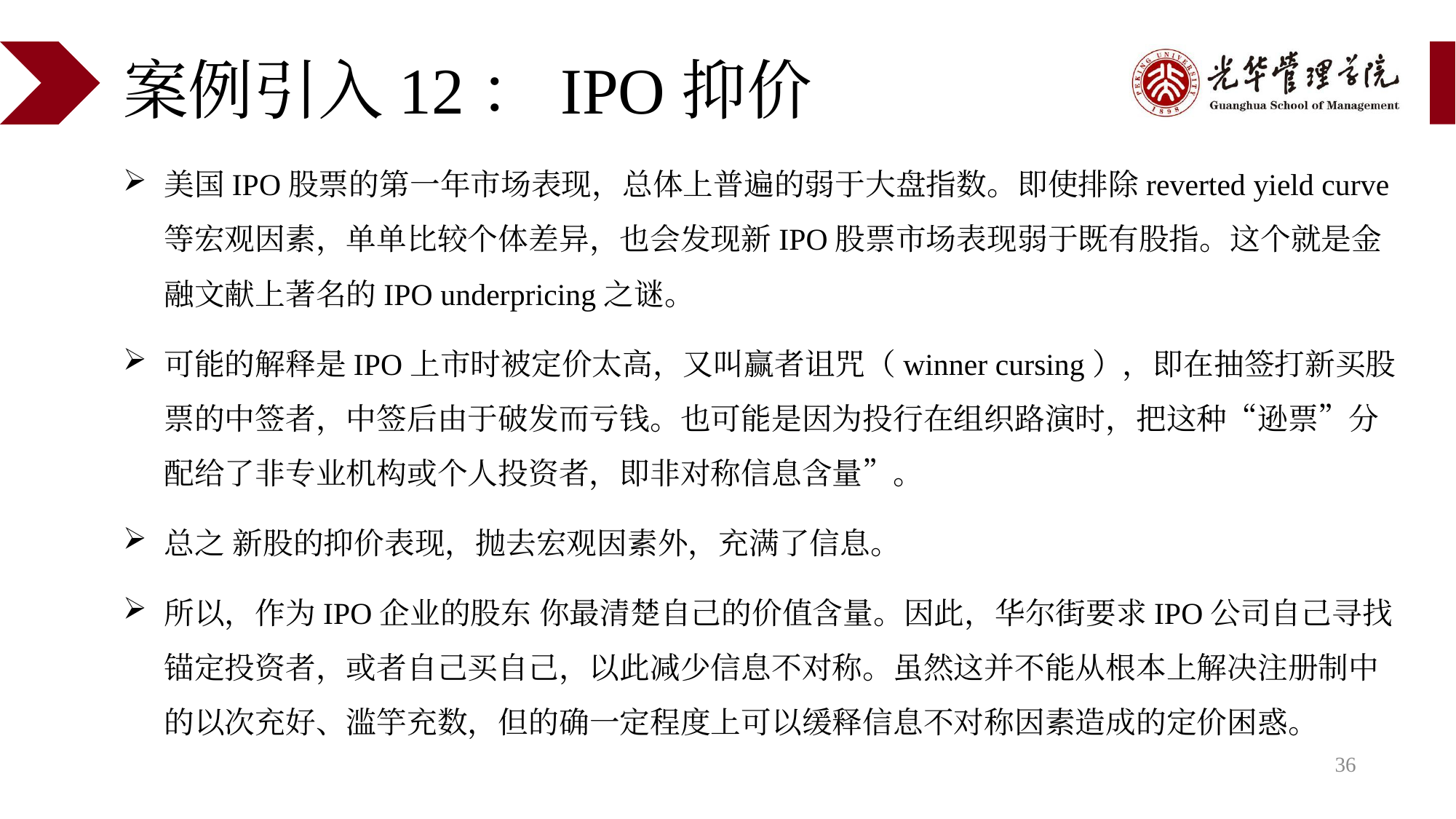

# 案例引入12：IPO抑价
美国IPO股票的第一年市场表现，总体上普遍的弱于大盘指数。即使排除reverted yield curve 等宏观因素，单单比较个体差异，也会发现新IPO股票市场表现弱于既有股指。这个就是金融文献上著名的IPO underpricing之谜。
可能的解释是IPO上市时被定价太高，又叫赢者诅咒（winner cursing），即在抽签打新买股票的中签者，中签后由于破发而亏钱。也可能是因为投行在组织路演时，把这种“逊票”分配给了非专业机构或个人投资者，即非对称信息含量”。
总之 新股的抑价表现，抛去宏观因素外，充满了信息。
所以，作为IPO企业的股东 你最清楚自己的价值含量。因此，华尔街要求IPO公司自己寻找锚定投资者，或者自己买自己，以此减少信息不对称。虽然这并不能从根本上解决注册制中的以次充好、滥竽充数，但的确一定程度上可以缓释信息不对称因素造成的定价困惑。
36